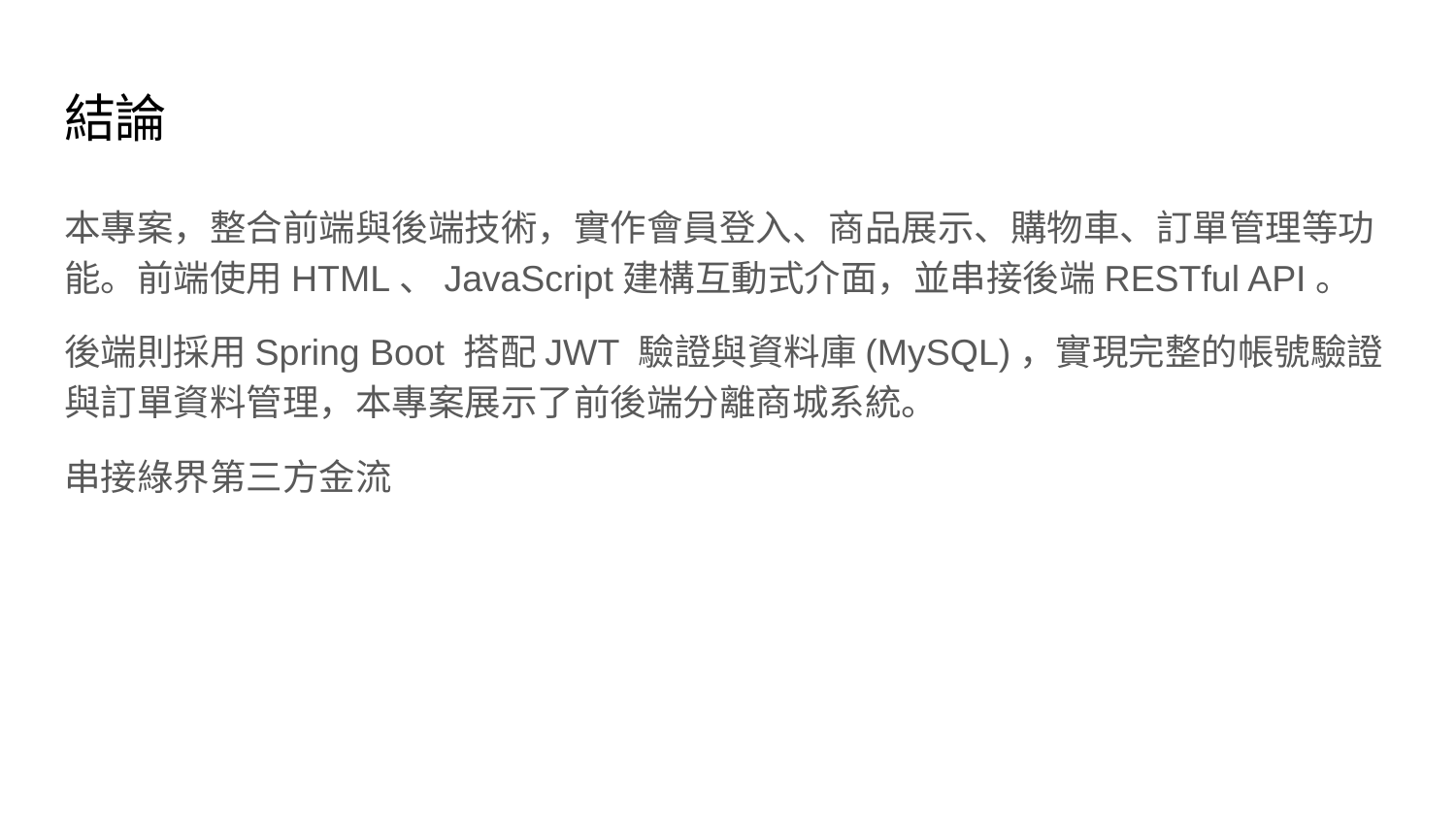

# 結論
本專案，整合前端與後端技術，實作會員登入、商品展示、購物車、訂單管理等功能。前端使用HTML、JavaScript建構互動式介面，並串接後端RESTful API。
後端則採用Spring Boot 搭配JWT 驗證與資料庫(MySQL)，實現完整的帳號驗證與訂單資料管理，本專案展示了前後端分離商城系統。
串接綠界第三方金流